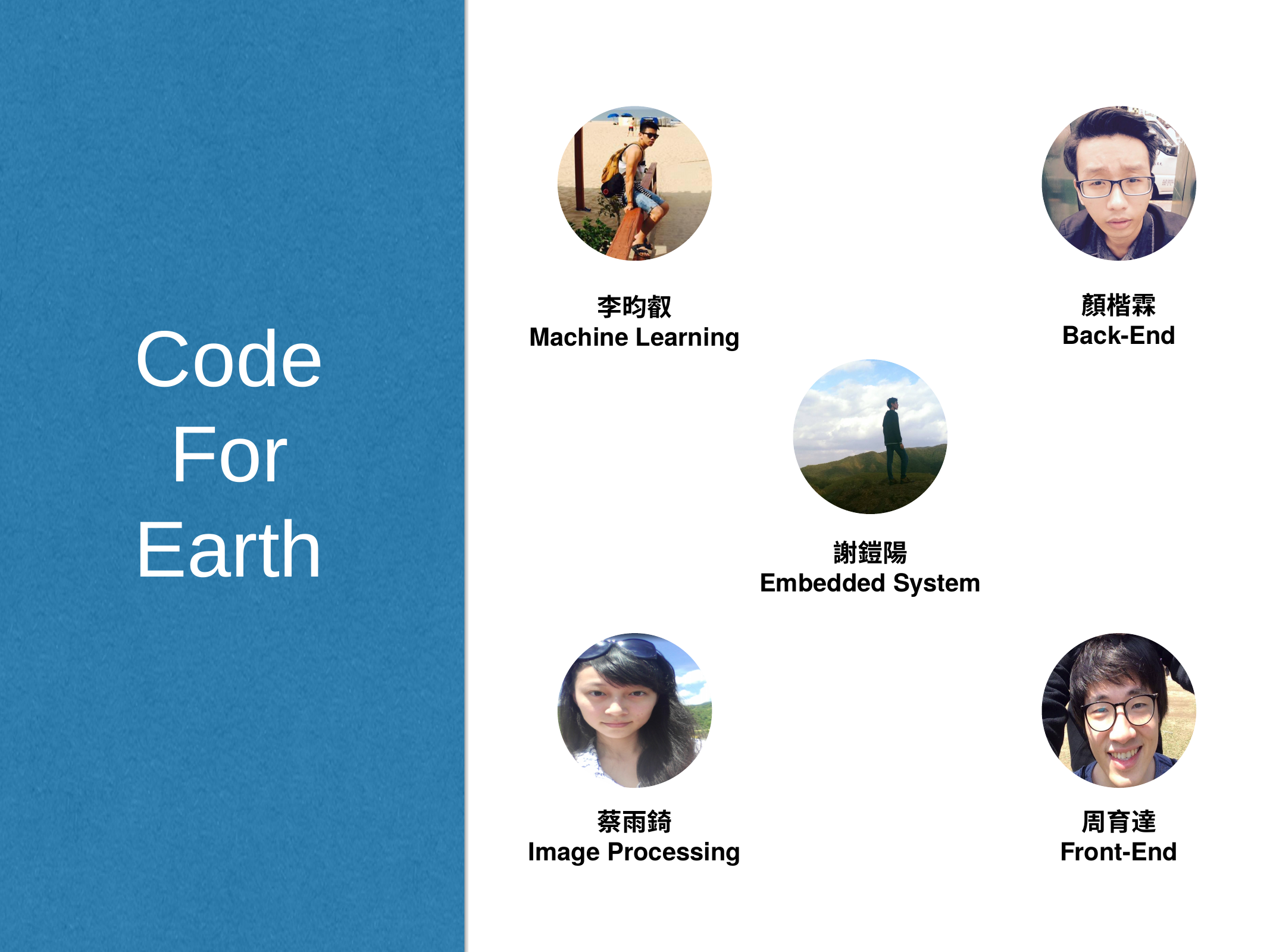

Code
For
Earth
顏楷霖
Back-End
李昀叡
Machine Learning

謝鎧陽
Embedded System

蔡雨錡
Image Processing
周育達
Front-End